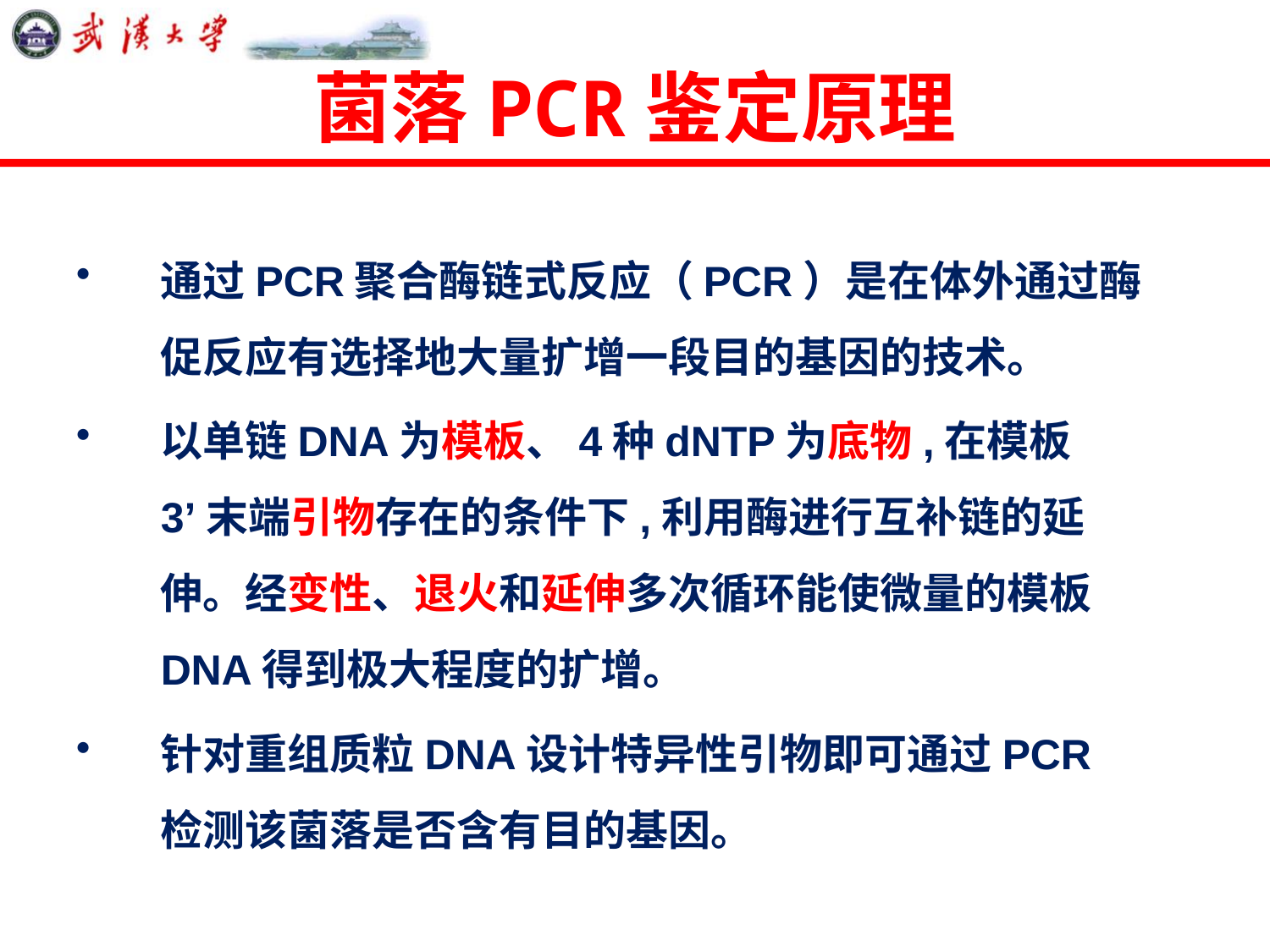

# 菌落PCR鉴定原理
通过PCR聚合酶链式反应（PCR）是在体外通过酶促反应有选择地大量扩增一段目的基因的技术。
以单链DNA为模板、4种dNTP为底物,在模板3’末端引物存在的条件下,利用酶进行互补链的延伸。经变性、退火和延伸多次循环能使微量的模板DNA得到极大程度的扩增。
针对重组质粒DNA设计特异性引物即可通过PCR检测该菌落是否含有目的基因。